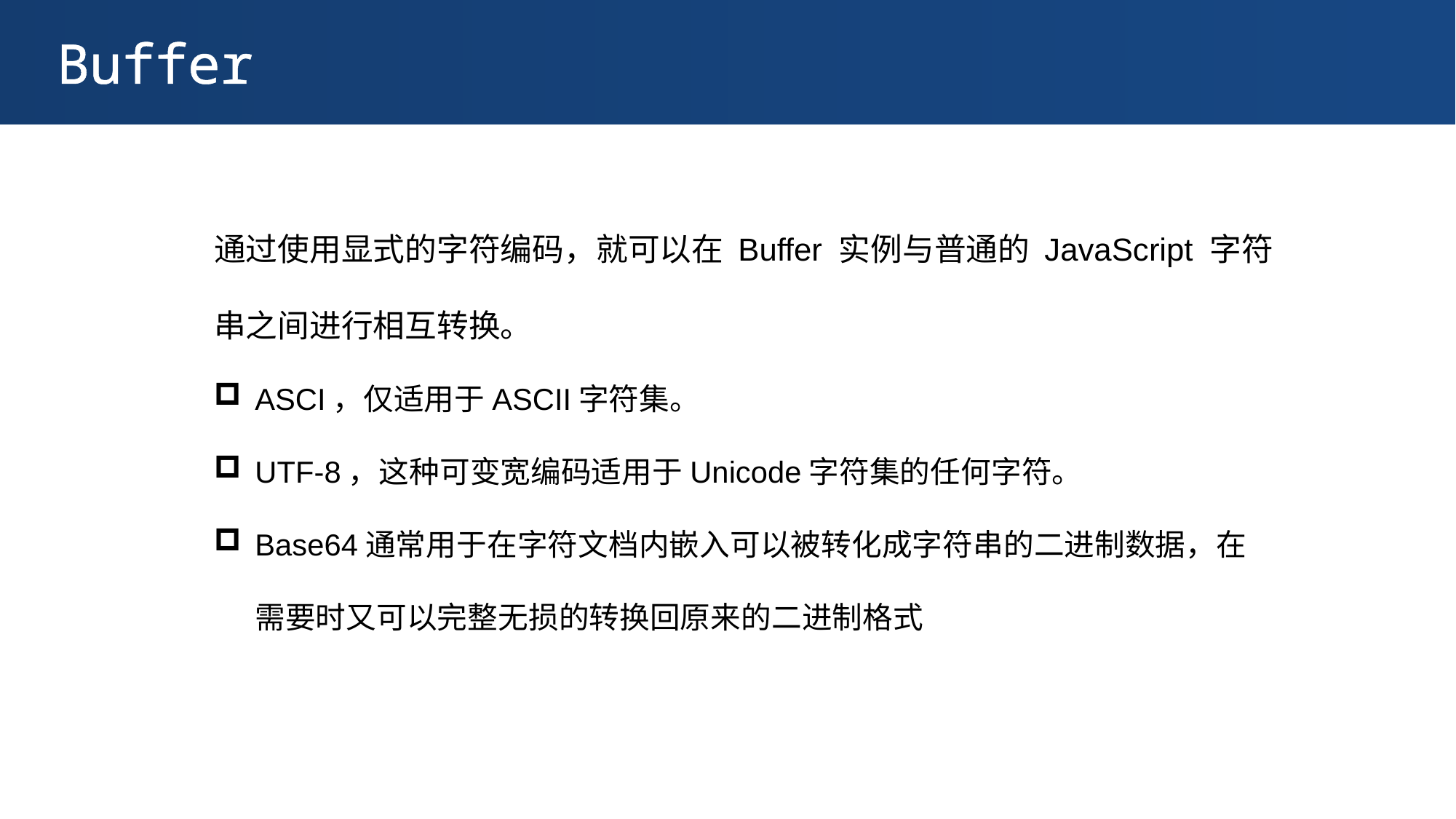

Buffer
通过使用显式的字符编码，就可以在 Buffer 实例与普通的 JavaScript 字符串之间进行相互转换。
ASCI，仅适用于ASCII字符集。
UTF-8，这种可变宽编码适用于Unicode字符集的任何字符。
Base64通常用于在字符文档内嵌入可以被转化成字符串的二进制数据，在需要时又可以完整无损的转换回原来的二进制格式